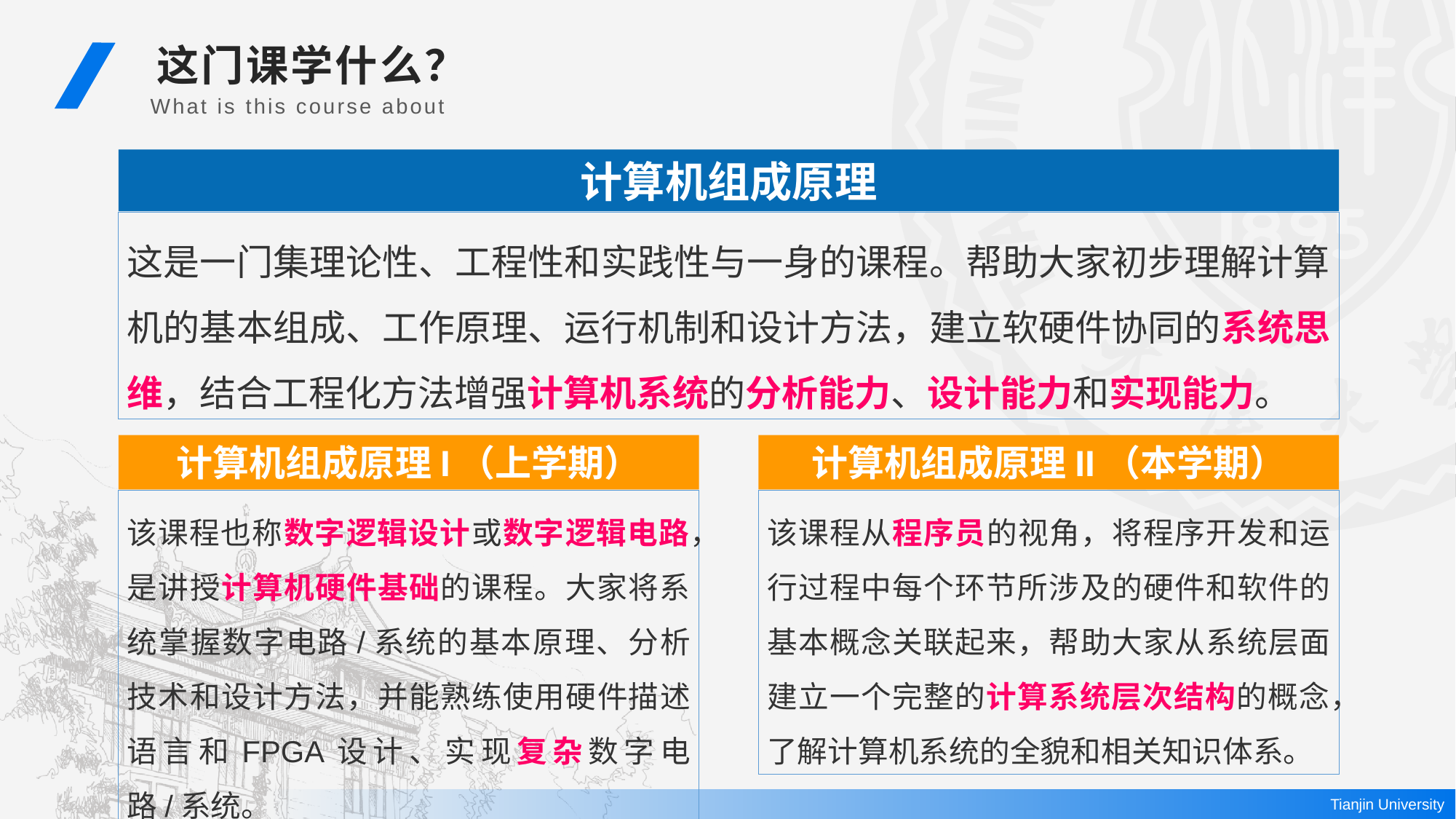

这门课学什么？
   What is this course about
计算机组成原理
这是一门集理论性、工程性和实践性与一身的课程。帮助大家初步理解计算机的基本组成、工作原理、运行机制和设计方法，建立软硬件协同的系统思维，结合工程化方法增强计算机系统的分析能力、设计能力和实现能力。
计算机组成原理II（本学期）
计算机组成原理I（上学期）
该课程也称数字逻辑设计或数字逻辑电路，是讲授计算机硬件基础的课程。大家将系统掌握数字电路/系统的基本原理、分析技术和设计方法，并能熟练使用硬件描述语言和FPGA设计、实现复杂数字电路/系统。
该课程从程序员的视角，将程序开发和运行过程中每个环节所涉及的硬件和软件的基本概念关联起来，帮助大家从系统层面建立一个完整的计算系统层次结构的概念，了解计算机系统的全貌和相关知识体系。